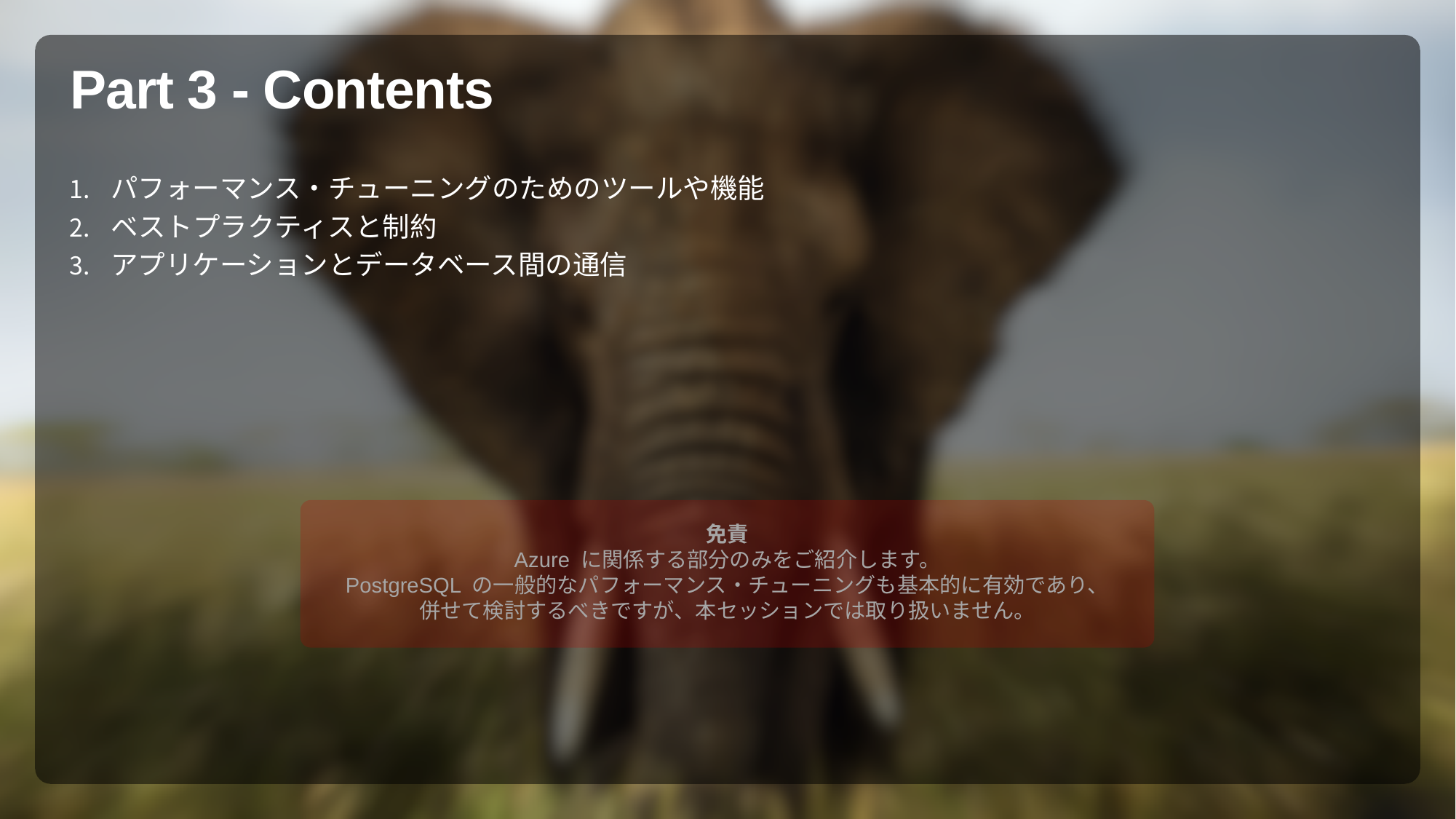

# Part 3 - Contents
パフォーマンス・チューニングのためのツールや機能
ベストプラクティスと制約
アプリケーションとデータベース間の通信
免責
Azure に関係する部分のみをご紹介します。
PostgreSQL の一般的なパフォーマンス・チューニングも基本的に有効であり、
併せて検討するべきですが、本セッションでは取り扱いません。